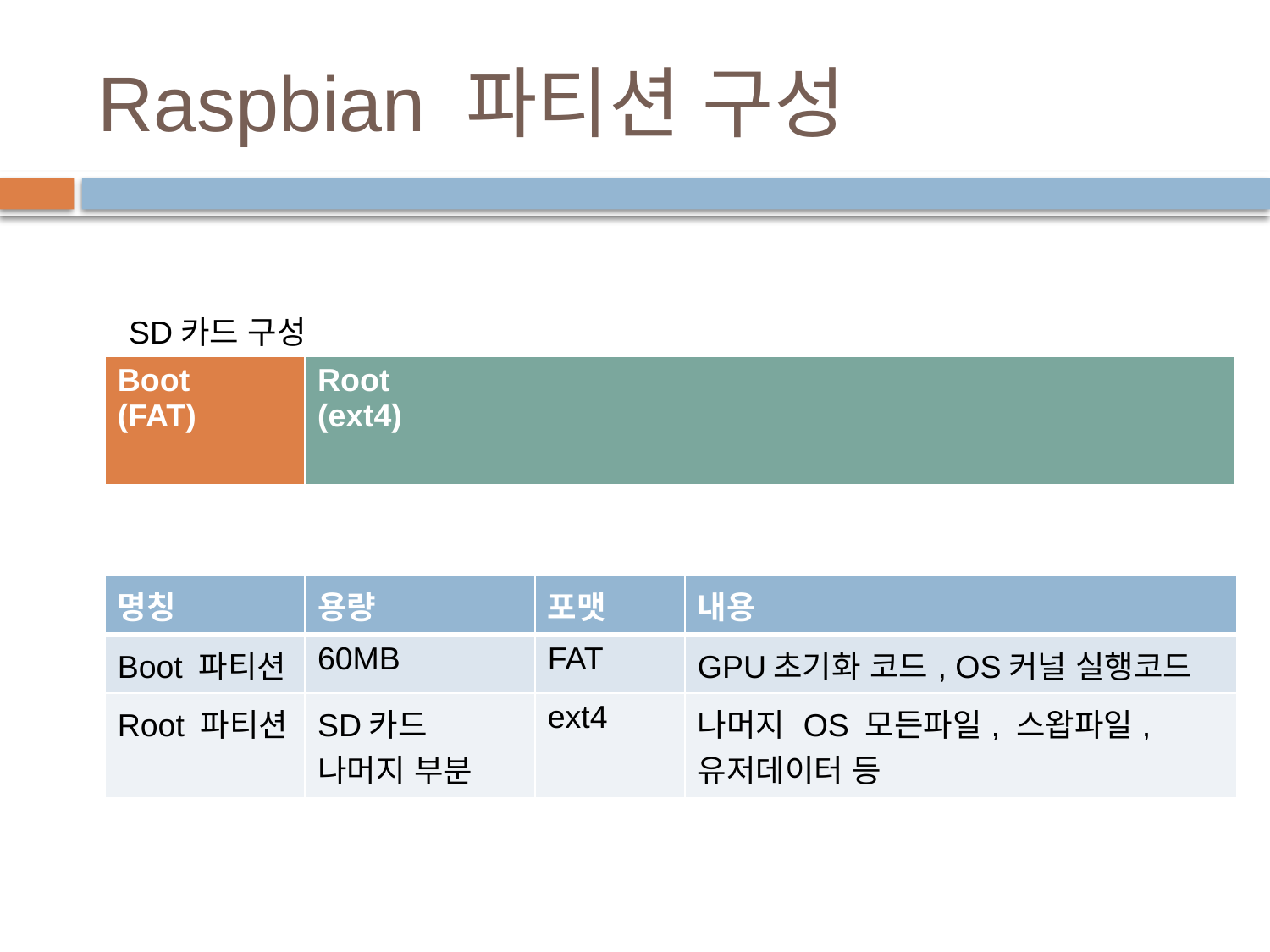

# Raspbian 파티션 구성
SD카드 구성
| Boot (FAT) | Root (ext4) |
| --- | --- |
| 명칭 | 용량 | 포맷 | 내용 |
| --- | --- | --- | --- |
| Boot 파티션 | 60MB | FAT | GPU초기화 코드, OS커널 실행코드 |
| Root 파티션 | SD카드 나머지 부분 | ext4 | 나머지 OS 모든파일, 스왑파일, 유저데이터 등 |